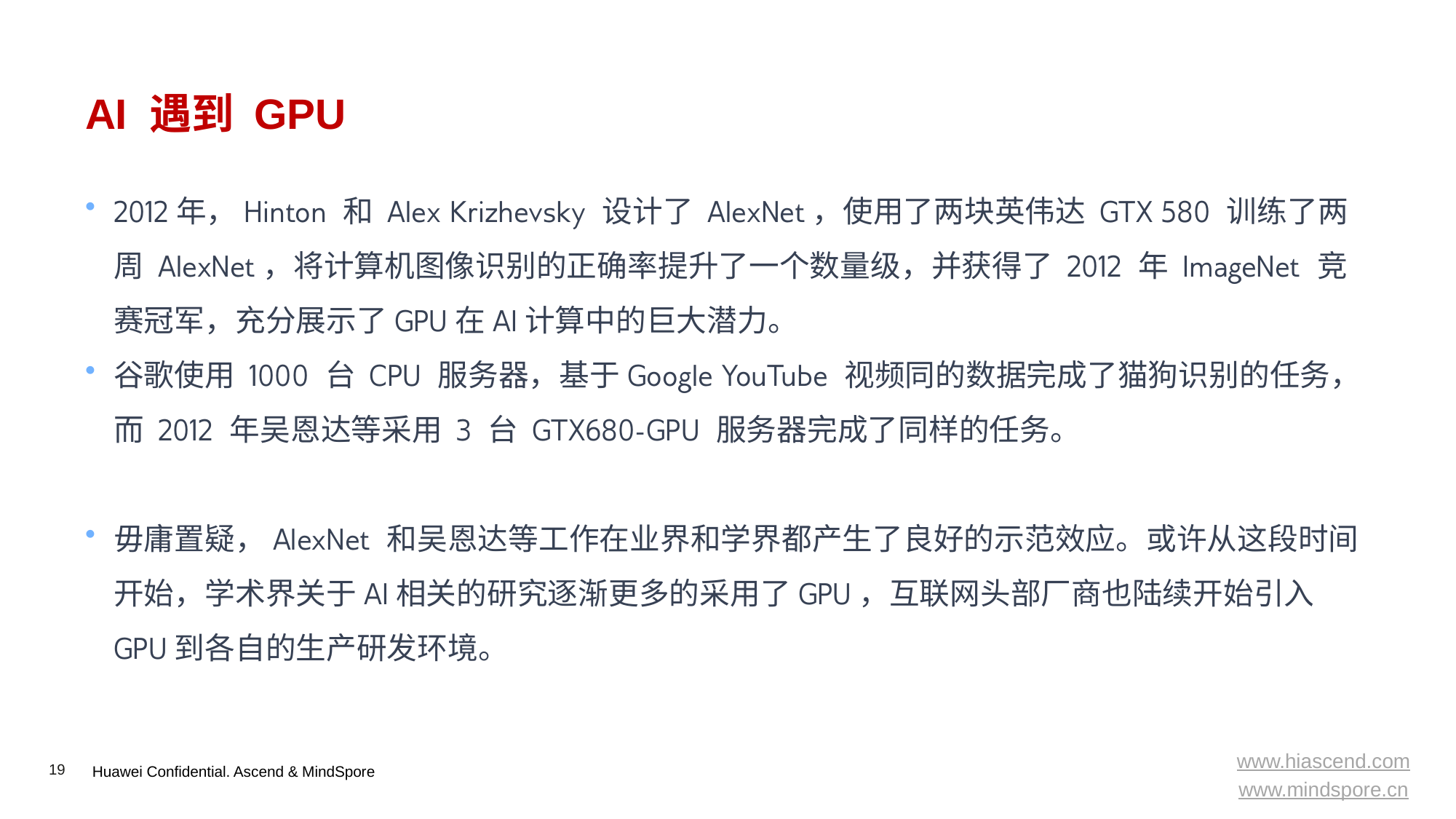

# AI 遇到 GPU
2012年，Hinton 和 Alex Krizhevsky 设计了 AlexNet，使用了两块英伟达 GTX 580 训练了两周 AlexNet，将计算机图像识别的正确率提升了一个数量级，并获得了 2012 年 ImageNet 竞赛冠军，充分展示了GPU在AI计算中的巨大潜力。
谷歌使用 1000 台 CPU 服务器，基于Google YouTube 视频同的数据完成了猫狗识别的任务，而 2012 年吴恩达等采用 3 台 GTX680-GPU 服务器完成了同样的任务。

毋庸置疑，AlexNet 和吴恩达等工作在业界和学界都产生了良好的示范效应。或许从这段时间开始，学术界关于AI相关的研究逐渐更多的采用了GPU，互联网头部厂商也陆续开始引入GPU到各自的生产研发环境。